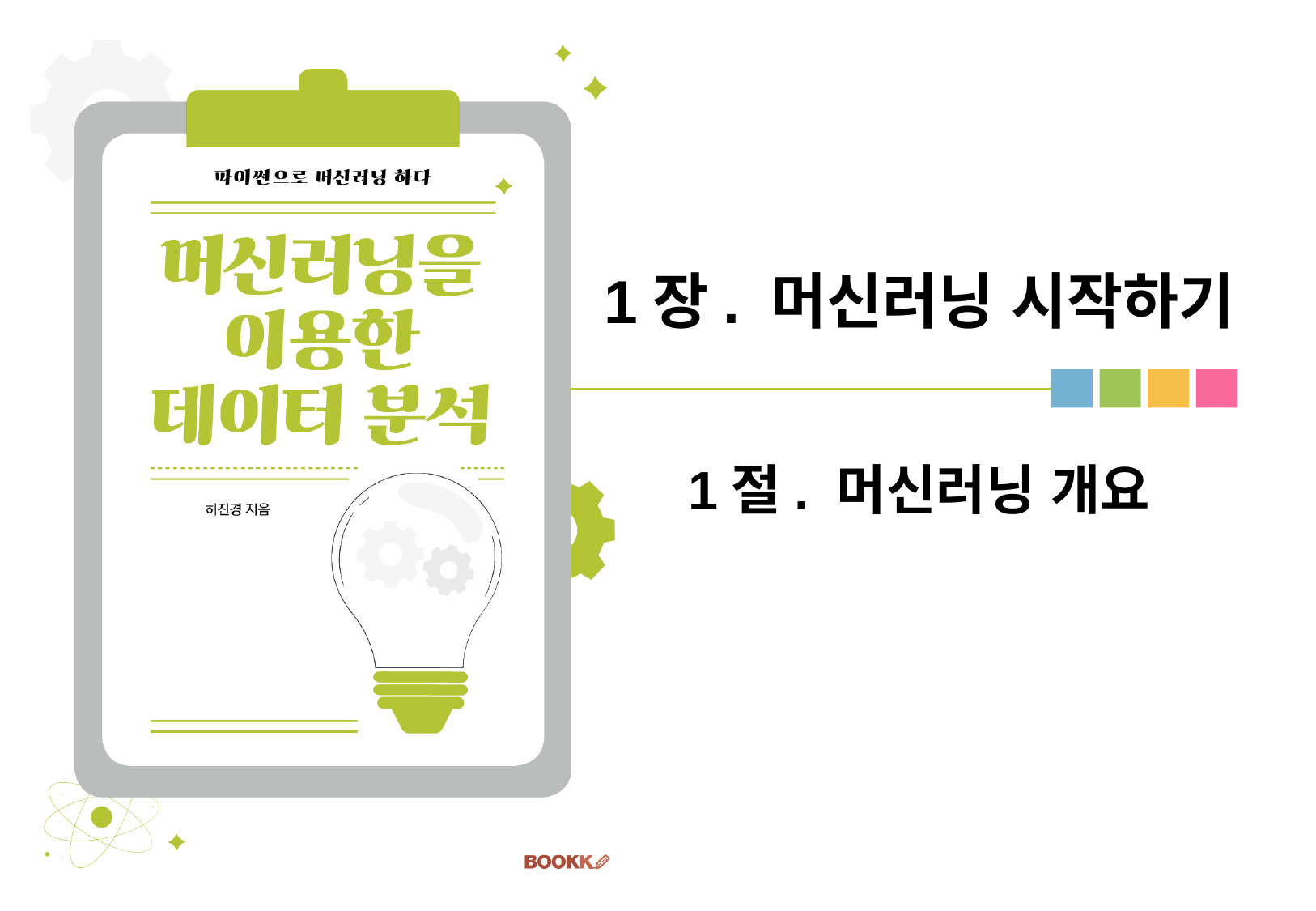

1장. 머신러닝 시작하기
# 1절. 머신러닝 개요